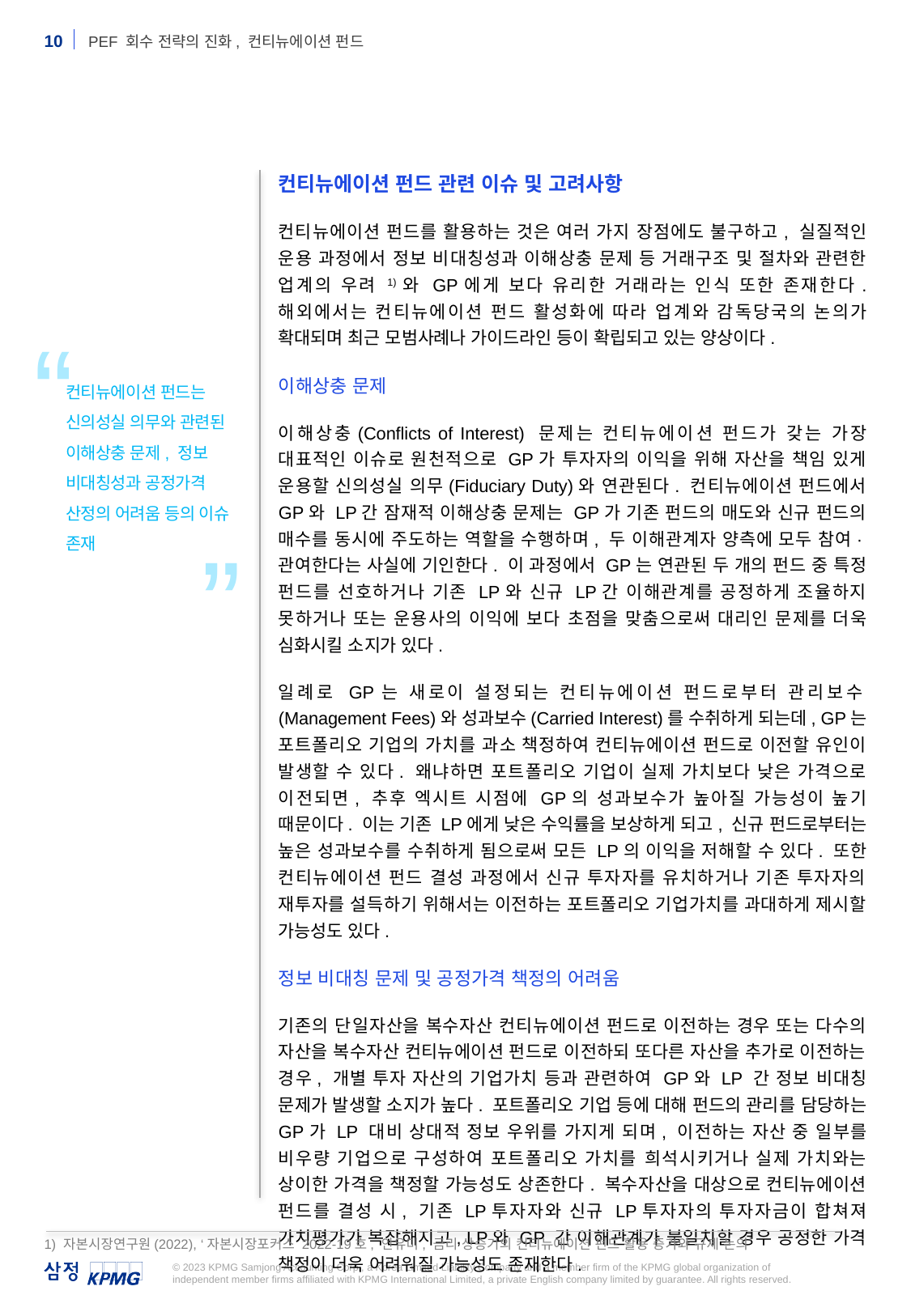

컨티뉴에이션 펀드 관련 이슈 및 고려사항
컨티뉴에이션 펀드를 활용하는 것은 여러 가지 장점에도 불구하고, 실질적인 운용 과정에서 정보 비대칭성과 이해상충 문제 등 거래구조 및 절차와 관련한 업계의 우려 1)와 GP에게 보다 유리한 거래라는 인식 또한 존재한다. 해외에서는 컨티뉴에이션 펀드 활성화에 따라 업계와 감독당국의 논의가 확대되며 최근 모범사례나 가이드라인 등이 확립되고 있는 양상이다.
이해상충 문제
이해상충(Conflicts of Interest) 문제는 컨티뉴에이션 펀드가 갖는 가장 대표적인 이슈로 원천적으로 GP가 투자자의 이익을 위해 자산을 책임 있게 운용할 신의성실 의무(Fiduciary Duty)와 연관된다. 컨티뉴에이션 펀드에서 GP와 LP간 잠재적 이해상충 문제는 GP가 기존 펀드의 매도와 신규 펀드의 매수를 동시에 주도하는 역할을 수행하며, 두 이해관계자 양측에 모두 참여·관여한다는 사실에 기인한다. 이 과정에서 GP는 연관된 두 개의 펀드 중 특정 펀드를 선호하거나 기존 LP와 신규 LP간 이해관계를 공정하게 조율하지 못하거나 또는 운용사의 이익에 보다 초점을 맞춤으로써 대리인 문제를 더욱 심화시킬 소지가 있다.
일례로 GP는 새로이 설정되는 컨티뉴에이션 펀드로부터 관리보수(Management Fees)와 성과보수(Carried Interest)를 수취하게 되는데, GP는 포트폴리오 기업의 가치를 과소 책정하여 컨티뉴에이션 펀드로 이전할 유인이 발생할 수 있다. 왜냐하면 포트폴리오 기업이 실제 가치보다 낮은 가격으로 이전되면, 추후 엑시트 시점에 GP의 성과보수가 높아질 가능성이 높기 때문이다. 이는 기존 LP에게 낮은 수익률을 보상하게 되고, 신규 펀드로부터는 높은 성과보수를 수취하게 됨으로써 모든 LP의 이익을 저해할 수 있다. 또한 컨티뉴에이션 펀드 결성 과정에서 신규 투자자를 유치하거나 기존 투자자의 재투자를 설득하기 위해서는 이전하는 포트폴리오 기업가치를 과대하게 제시할 가능성도 있다.
정보 비대칭 문제 및 공정가격 책정의 어려움
기존의 단일자산을 복수자산 컨티뉴에이션 펀드로 이전하는 경우 또는 다수의 자산을 복수자산 컨티뉴에이션 펀드로 이전하되 또다른 자산을 추가로 이전하는 경우, 개별 투자 자산의 기업가치 등과 관련하여 GP와 LP 간 정보 비대칭 문제가 발생할 소지가 높다. 포트폴리오 기업 등에 대해 펀드의 관리를 담당하는 GP가 LP 대비 상대적 정보 우위를 가지게 되며, 이전하는 자산 중 일부를 비우량 기업으로 구성하여 포트폴리오 가치를 희석시키거나 실제 가치와는 상이한 가격을 책정할 가능성도 상존한다. 복수자산을 대상으로 컨티뉴에이션 펀드를 결성 시, 기존 LP투자자와 신규 LP투자자의 투자자금이 합쳐져 가치평가가 복잡해지고, LP와 GP 간 이해관계가 불일치할 경우 공정한 가격 책정이 더욱 어려워질 가능성도 존재한다.
“
컨티뉴에이션 펀드는 신의성실 의무와 관련된 이해상충 문제, 정보 비대칭성과 공정가격 산정의 어려움 등의 이슈 존재
”
1) 자본시장연구원(2022), ‘자본시장포커스 2022-19호, 안유미, 금리 상승기의 컨티뉴에이션 펀드 활용 증가와 규제 논의’